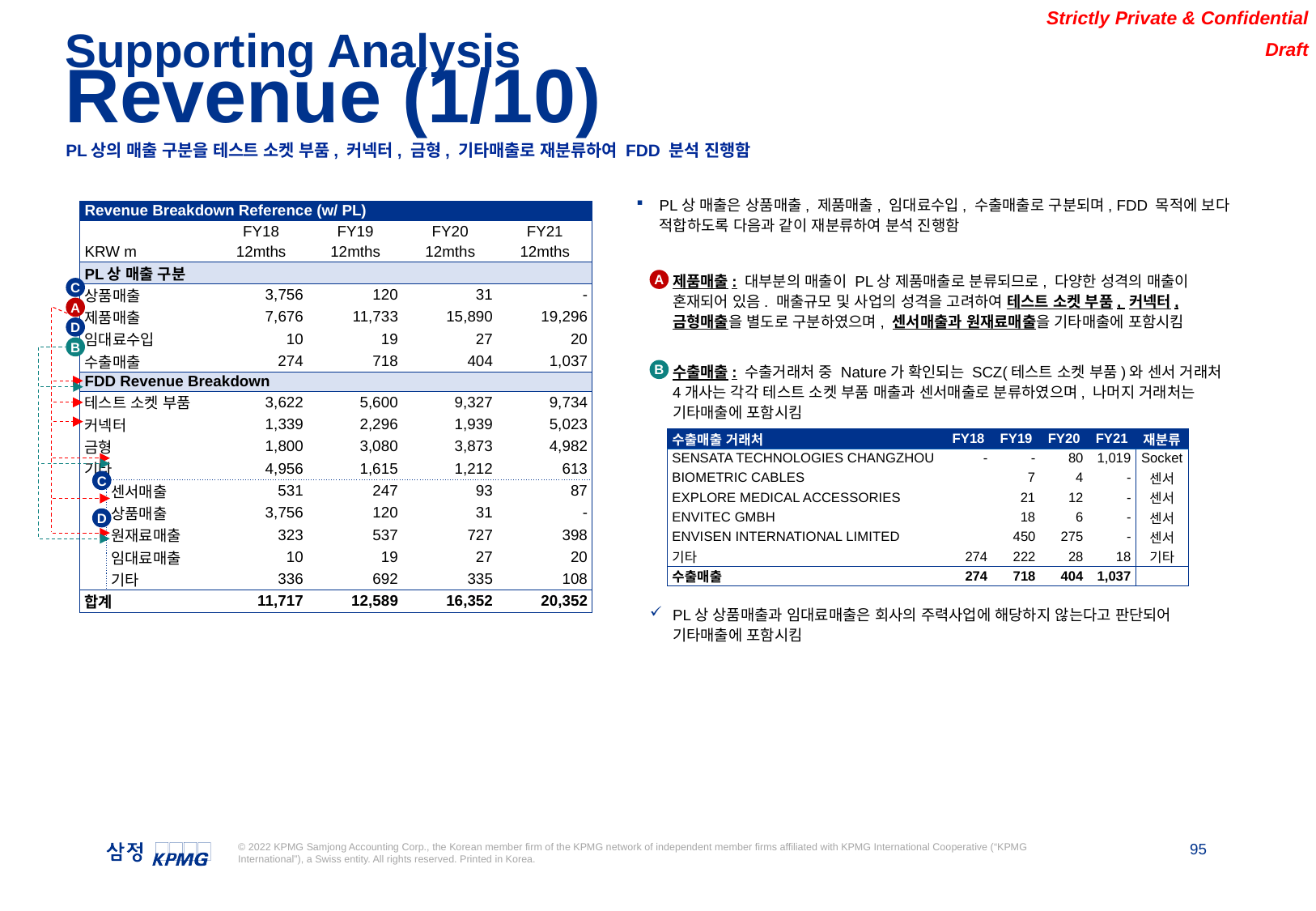

Supporting Analysis
Revenue (1/10)
PL상의 매출 구분을 테스트 소켓 부품, 커넥터, 금형, 기타매출로 재분류하여 FDD 분석 진행함
PL상 매출은 상품매출, 제품매출, 임대료수입, 수출매출로 구분되며, FDD 목적에 보다 적합하도록 다음과 같이 재분류하여 분석 진행함

제품매출: 대부분의 매출이 PL상 제품매출로 분류되므로, 다양한 성격의 매출이 혼재되어 있음. 매출규모 및 사업의 성격을 고려하여 테스트 소켓 부품, 커넥터, 금형매출을 별도로 구분하였으며, 센서매출과 원재료매출을 기타매출에 포함시킴

수출매출: 수출거래처 중 Nature가 확인되는 SCZ(테스트 소켓 부품)와 센서 거래처 4개사는 각각 테스트 소켓 부품 매출과 센서매출로 분류하였으며, 나머지 거래처는 기타매출에 포함시킴

PL상 상품매출과 임대료매출은 회사의 주력사업에 해당하지 않는다고 판단되어 기타매출에 포함시킴

| Revenue Breakdown Reference (w/ PL) |  |  |  |  |  |
| --- | --- | --- | --- | --- | --- |
|  |  | FY18 | FY19 | FY20 | FY21 |
| KRW m |  | 12mths | 12mths | 12mths | 12mths |
| PL상 매출 구분 |  |  |  |  |  |
| 상품매출 |  | 3,756 | 120 | 31 | - |
| 제품매출 |  | 7,676 | 11,733 | 15,890 | 19,296 |
| 임대료수입 |  | 10 | 19 | 27 | 20 |
| 수출매출 |  | 274 | 718 | 404 | 1,037 |
| FDD Revenue Breakdown |  |  |  |  |  |
| 테스트 소켓 부품 |  | 3,622 | 5,600 | 9,327 | 9,734 |
| 커넥터 |  | 1,339 | 2,296 | 1,939 | 5,023 |
| 금형 |  | 1,800 | 3,080 | 3,873 | 4,982 |
| 기타 |  | 4,956 | 1,615 | 1,212 | 613 |
|  | 센서매출 | 531 | 247 | 93 | 87 |
|  | 상품매출 | 3,756 | 120 | 31 | - |
|  | 원재료매출 | 323 | 537 | 727 | 398 |
|  | 임대료매출 | 10 | 19 | 27 | 20 |
|  | 기타 | 336 | 692 | 335 | 108 |
| 합계 |  | 11,717 | 12,589 | 16,352 | 20,352 |
A
C
A
D
B
B
| 수출매출 거래처 | FY18 | FY19 | FY20 | FY21 | 재분류 |
| --- | --- | --- | --- | --- | --- |
| SENSATA TECHNOLOGIES CHANGZHOU | - | - | 80 | 1,019 | Socket |
| BIOMETRIC CABLES |  | 7 | 4 | - | 센서 |
| EXPLORE MEDICAL ACCESSORIES |  | 21 | 12 | - | 센서 |
| ENVITEC GMBH |  | 18 | 6 | - | 센서 |
| ENVISEN INTERNATIONAL LIMITED |  | 450 | 275 | - | 센서 |
| 기타 | 274 | 222 | 28 | 18 | 기타 |
| 수출매출 | 274 | 718 | 404 | 1,037 |  |
C
D